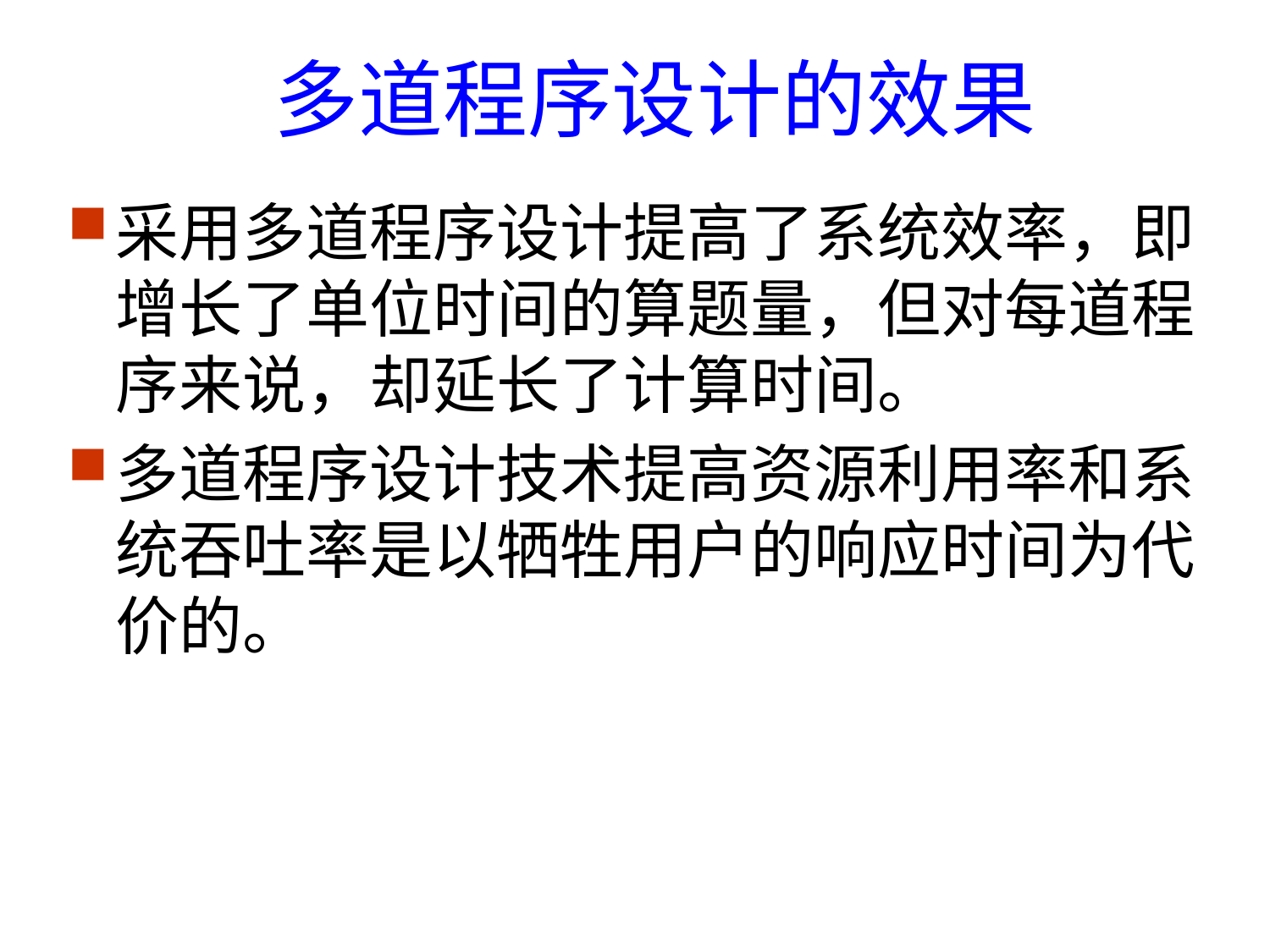

# 多道程序设计的效果
采用多道程序设计提高了系统效率，即增长了单位时间的算题量，但对每道程序来说，却延长了计算时间。
多道程序设计技术提高资源利用率和系统吞吐率是以牺牲用户的响应时间为代价的。